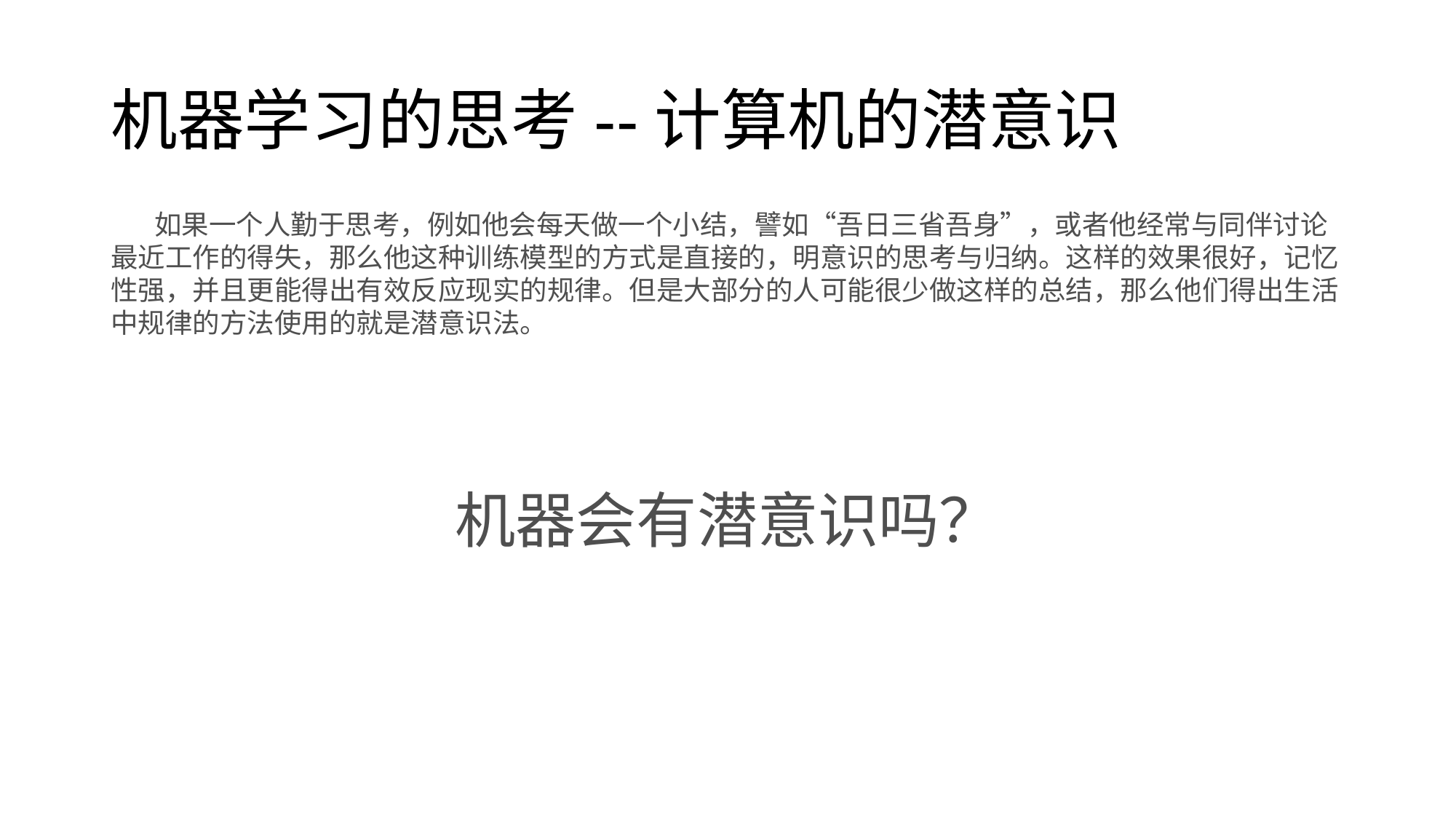

# 机器学习的思考--计算机的潜意识
      如果一个人勤于思考，例如他会每天做一个小结，譬如“吾日三省吾身”，或者他经常与同伴讨论最近工作的得失，那么他这种训练模型的方式是直接的，明意识的思考与归纳。这样的效果很好，记忆性强，并且更能得出有效反应现实的规律。但是大部分的人可能很少做这样的总结，那么他们得出生活中规律的方法使用的就是潜意识法。

机器会有潜意识吗？